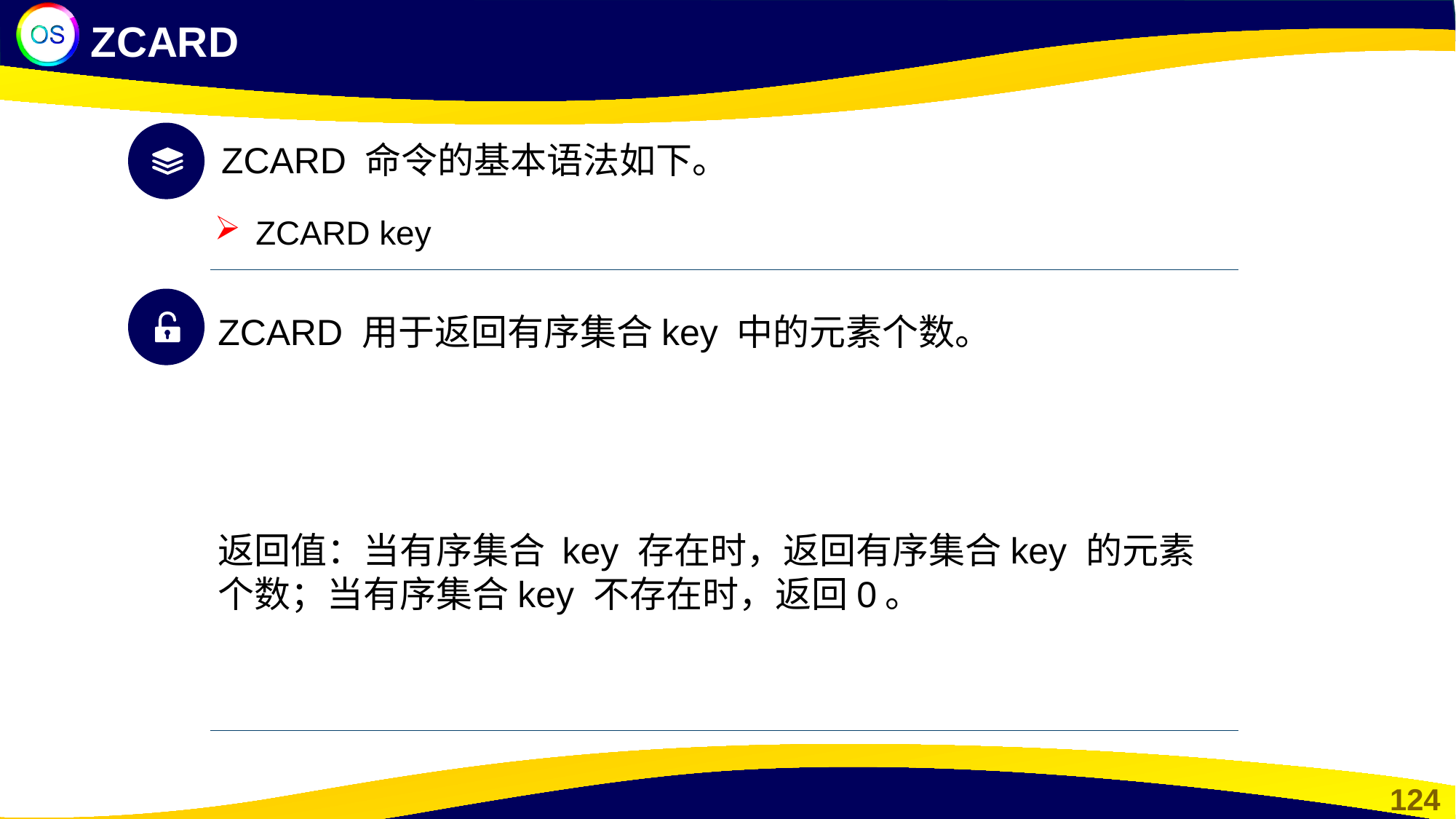

ZCARD

ZCARD 命令的基本语法如下。

ZCARD key

ZCARD 用于返回有序集合key 中的元素个数。

返回值：当有序集合 key 存在时，返回有序集合key 的元素个数；当有序集合key 不存在时，返回0。